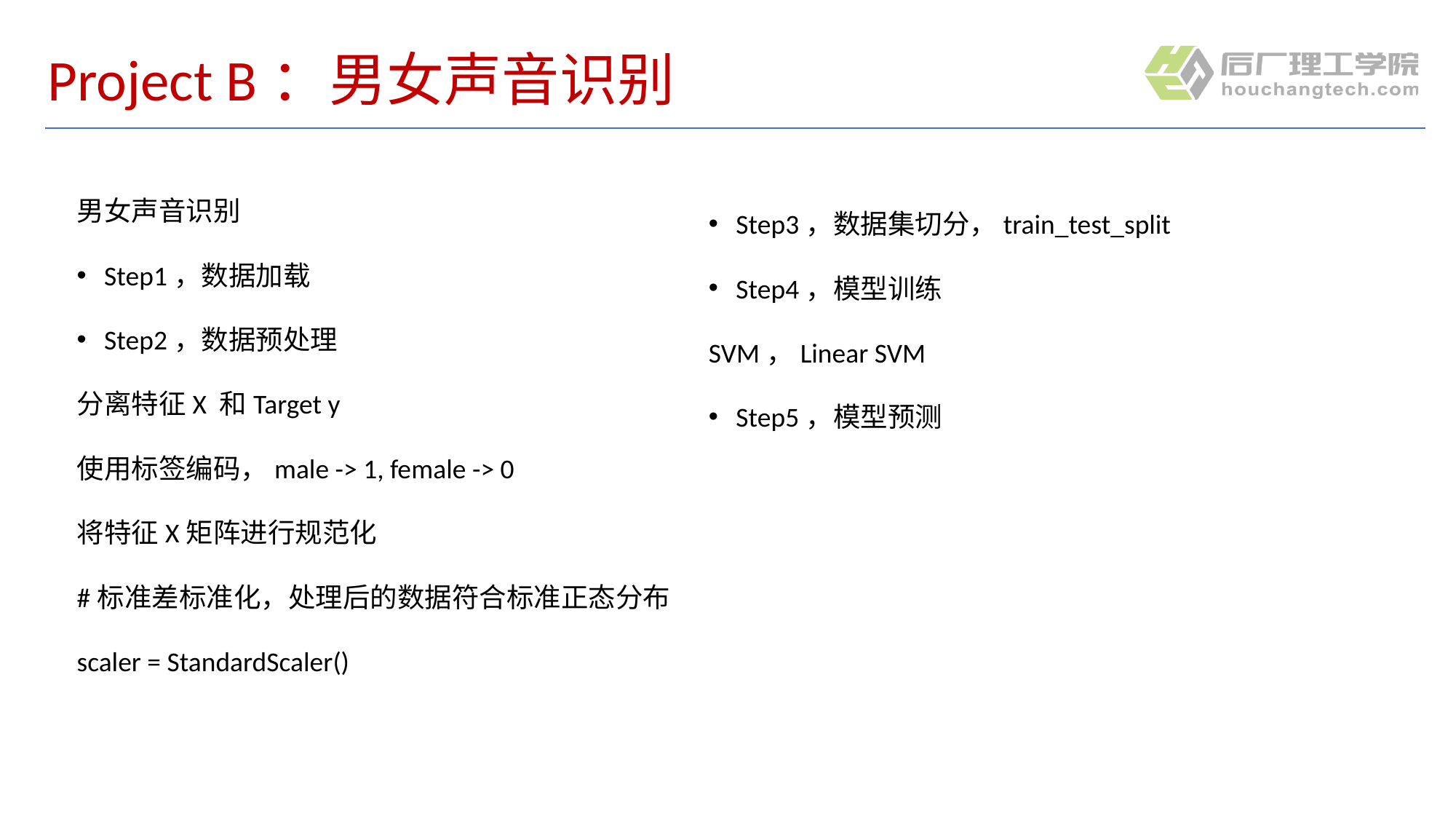

# Project B：男女声音识别
男女声音识别
Step1，数据加载
Step2，数据预处理
分离特征X 和Target y
使用标签编码，male -> 1, female -> 0
将特征X矩阵进行规范化
#标准差标准化，处理后的数据符合标准正态分布
scaler = StandardScaler()

Step3，数据集切分，train_test_split
Step4，模型训练
SVM，Linear SVM
Step5，模型预测